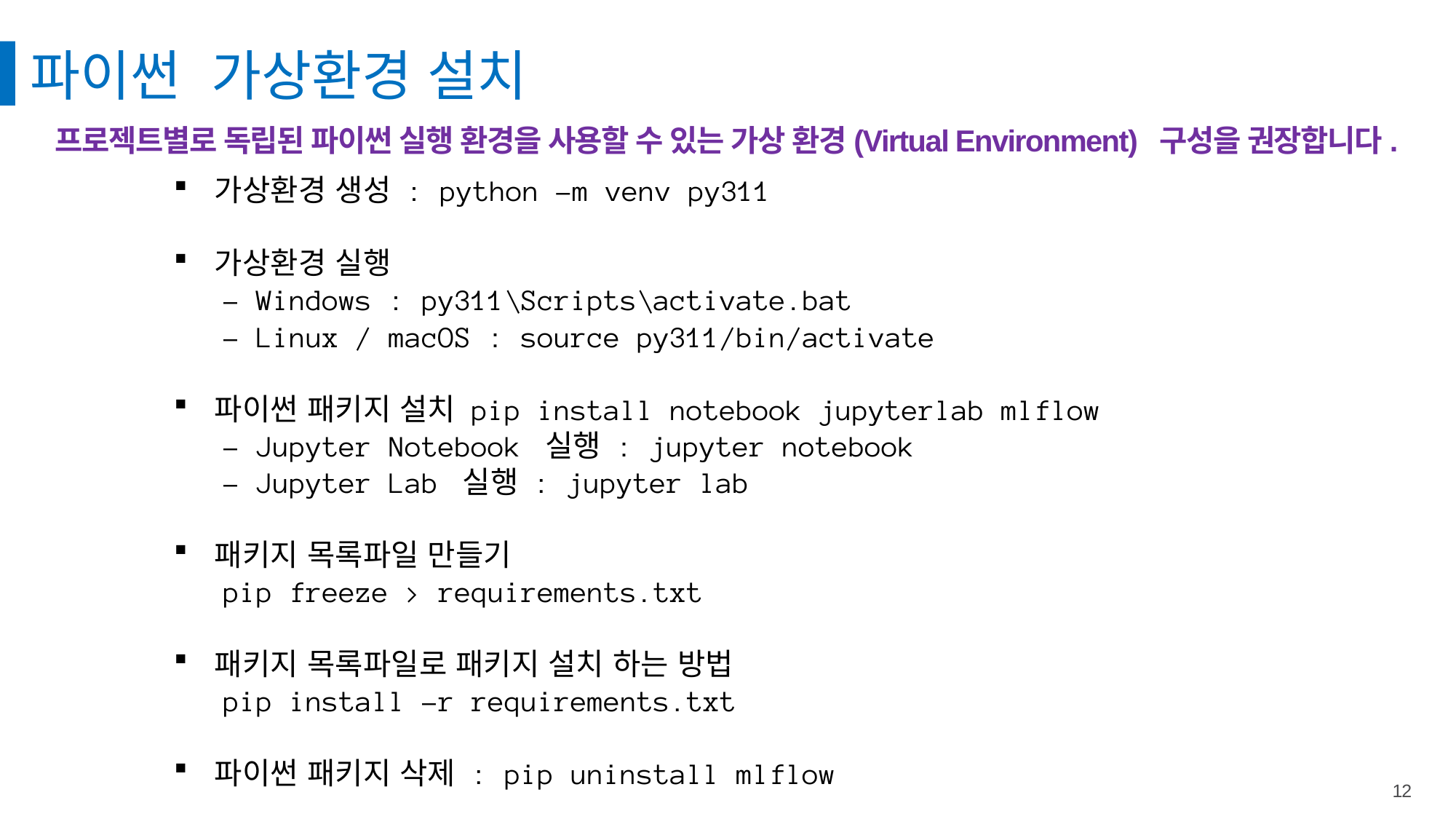

파이썬  가상환경 설치
프로젝트별로 독립된 파이썬 실행 환경을 사용할 수 있는 가상 환경(Virtual Environment)  구성을 권장합니다.
가상환경 생성 : python -m venv py311

가상환경 실행
   - Windows : py311\Scripts\activate.bat
   - Linux / macOS : source py311/bin/activate

파이썬 패키지 설치 pip install notebook jupyterlab mlflow
   - Jupyter Notebook 실행 : jupyter notebook
   - Jupyter Lab 실행 : jupyter lab

패키지 목록파일 만들기
   pip freeze > requirements.txt

패키지 목록파일로 패키지 설치 하는 방법
   pip install -r requirements.txt

파이썬 패키지 삭제 : pip uninstall mlflow